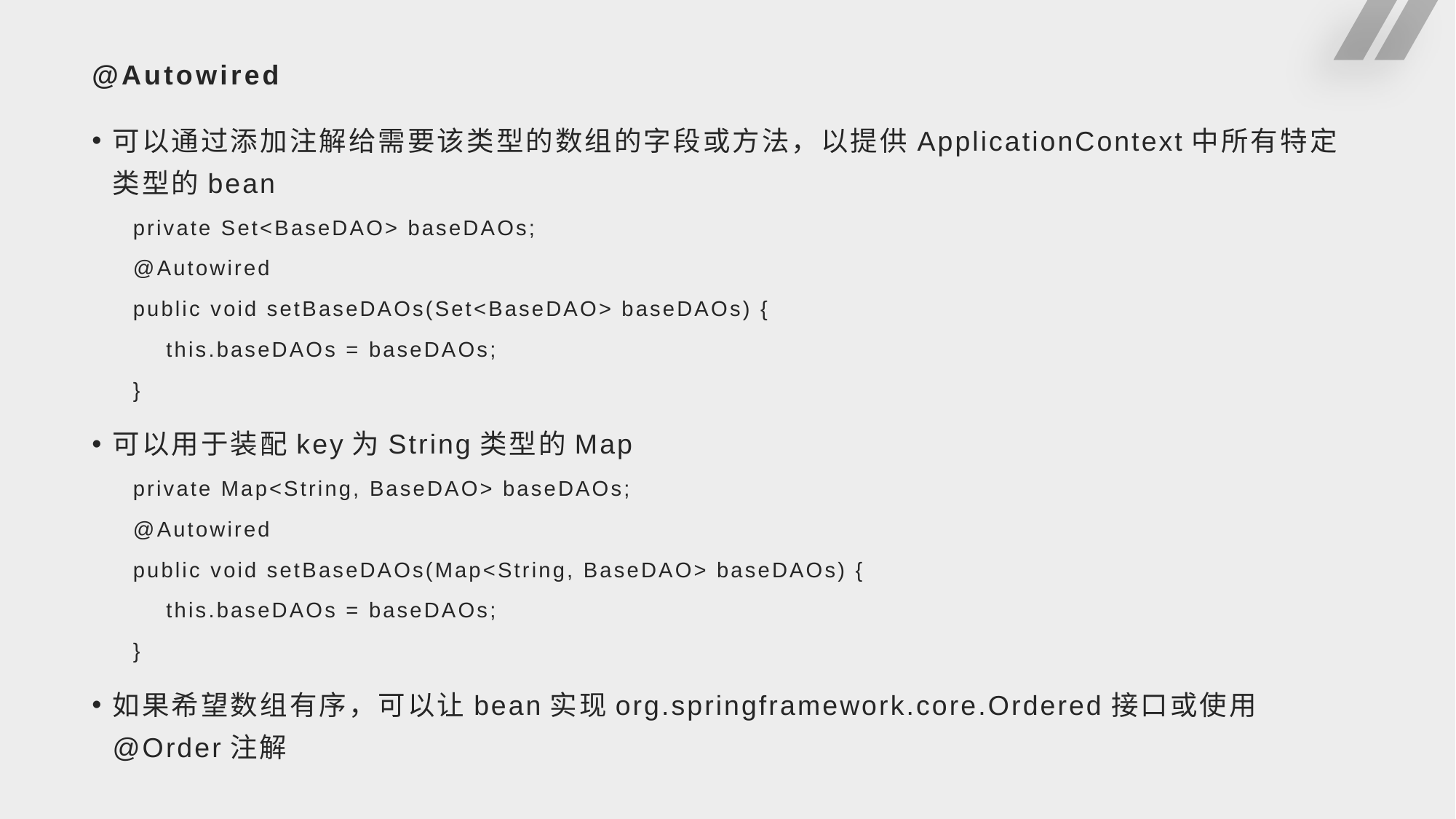

# @Autowired
可以通过添加注解给需要该类型的数组的字段或方法，以提供ApplicationContext中所有特定类型的bean
private Set<BaseDAO> baseDAOs;
@Autowired
public void setBaseDAOs(Set<BaseDAO> baseDAOs) {
    this.baseDAOs = baseDAOs;
}
可以用于装配key为String类型的Map
private Map<String, BaseDAO> baseDAOs;
@Autowired
public void setBaseDAOs(Map<String, BaseDAO> baseDAOs) {
    this.baseDAOs = baseDAOs;
}
如果希望数组有序，可以让bean实现org.springframework.core.Ordered接口或使用@Order注解